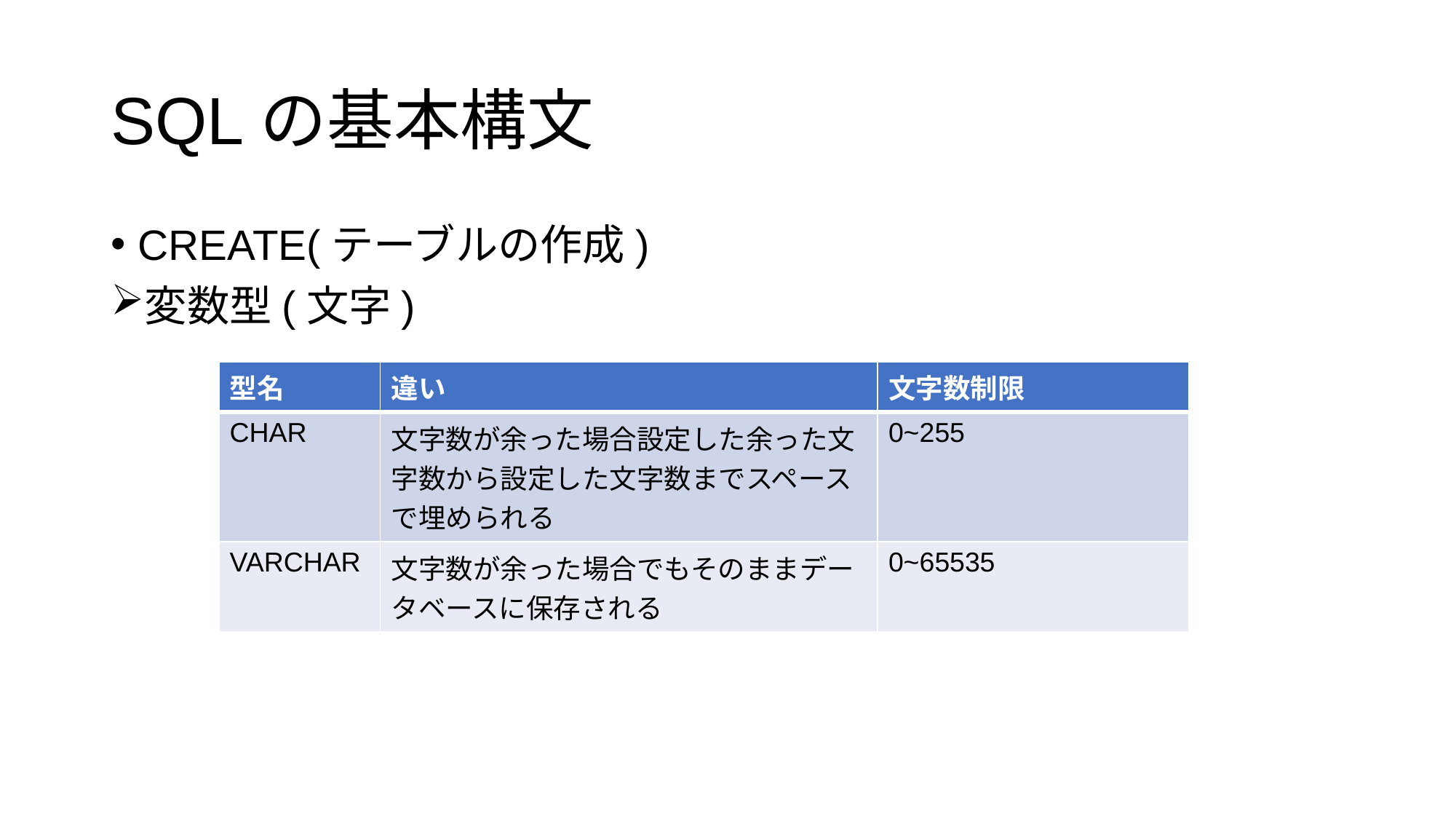

# SQLの基本構文
CREATE(テーブルの作成)
変数型(文字)
| 型名 | 違い | 文字数制限 |
| --- | --- | --- |
| CHAR | 文字数が余った場合設定した余った文字数から設定した文字数までスペースで埋められる | 0~255 |
| VARCHAR | 文字数が余った場合でもそのままデータベースに保存される | 0~65535 |